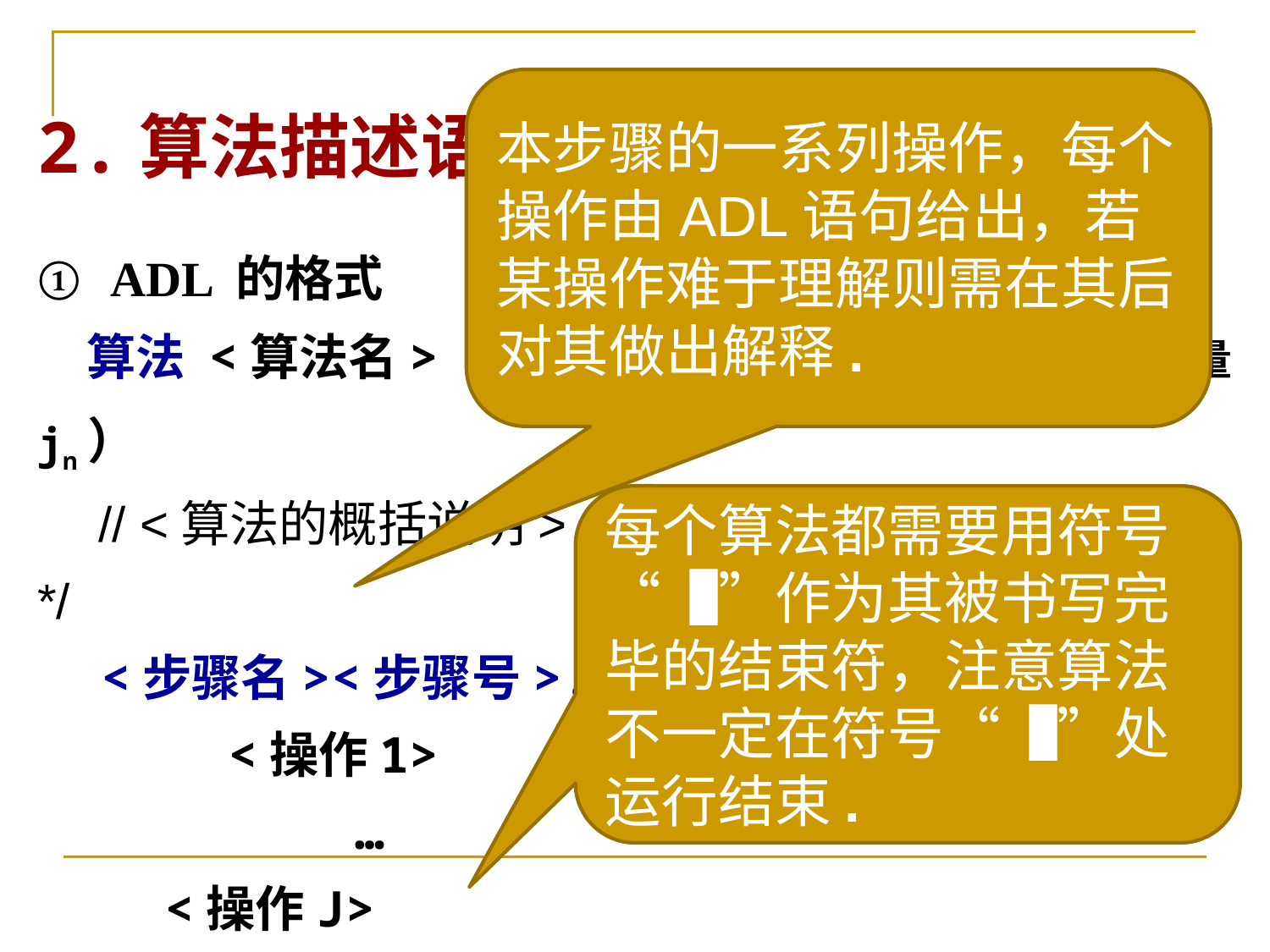

本步骤的一系列操作，每个操作由ADL语句给出，若某操作难于理解则需在其后对其做出解释.
2.算法描述语言 —— ADL

① ADL 的格式
　算法 <算法名>（变量i1,…,变量im.变量j1,…,变量jn）
　// <算法的概括说明> 或者 /* <算法的概括说明> */
<步骤名><步骤号>. [<本步骤的概括说明>]
	<操作1>
		…
<操作J>
<步骤名><步骤号>. [<本步骤的概括说明>]
	… …  ▐
每个算法都需要用符号“▐”作为其被书写完毕的结束符，注意算法不一定在符号“▐”处运行结束.